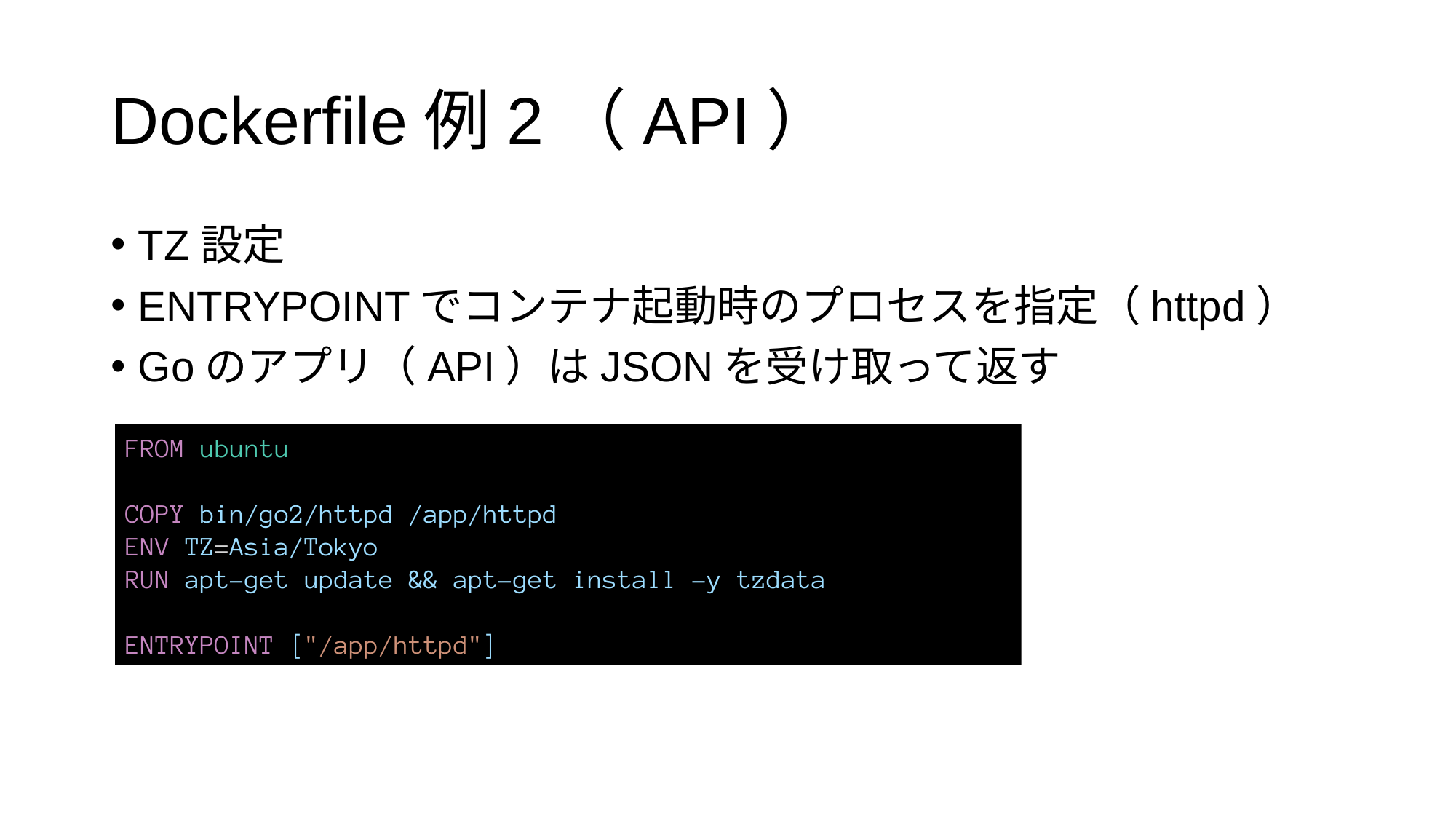

# Dockerfile例2（API）
TZ設定
ENTRYPOINTでコンテナ起動時のプロセスを指定（httpd）
Goのアプリ（API）はJSONを受け取って返す
FROM ubuntu
COPY bin/go2/httpd /app/httpd
ENV TZ=Asia/Tokyo
RUN apt-get update && apt-get install -y tzdata
ENTRYPOINT ["/app/httpd"]